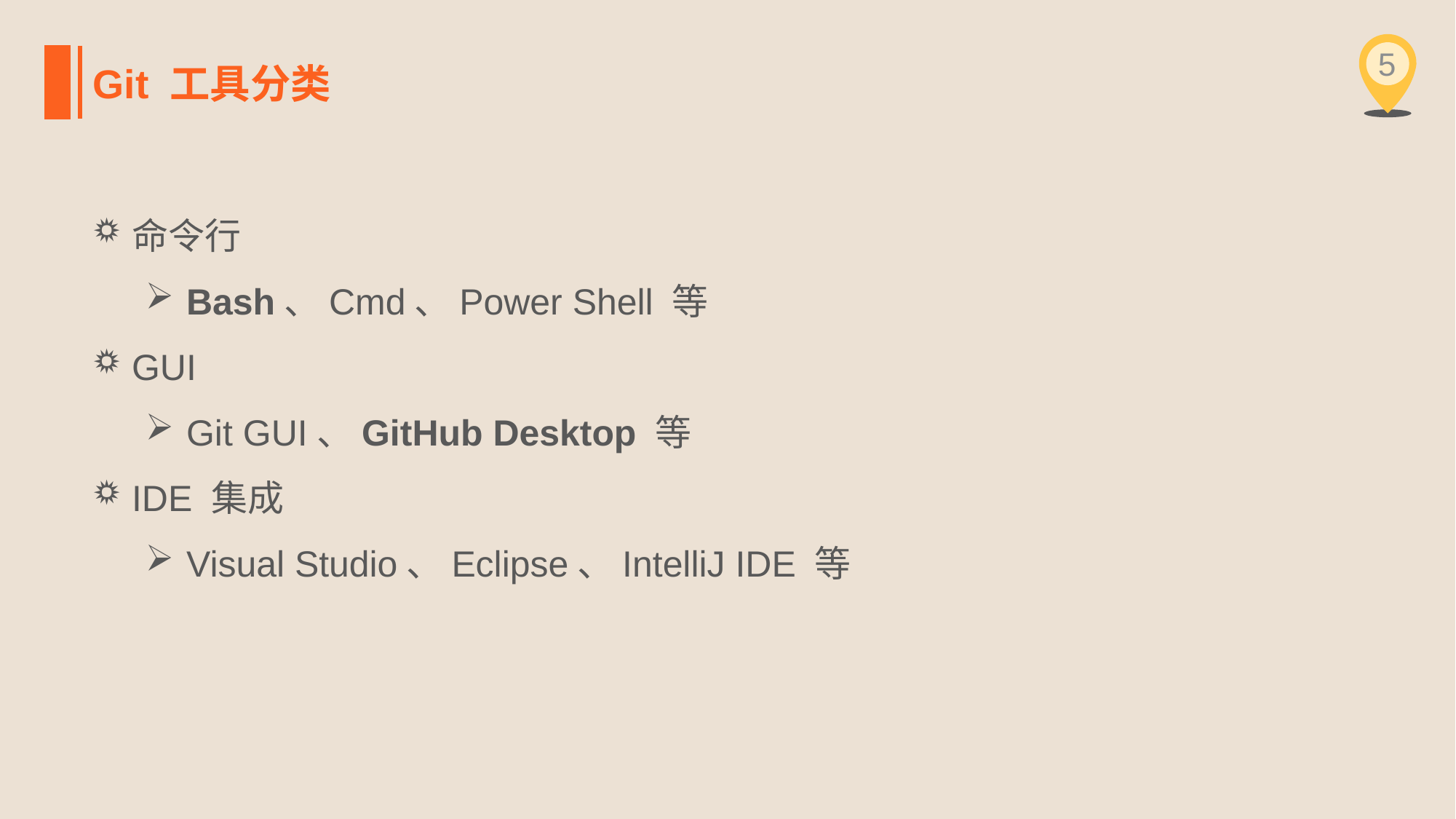

5

Git 工具分类
命令行
Bash、Cmd、Power Shell 等
GUI
Git GUI、GitHub Desktop 等
IDE 集成
Visual Studio、Eclipse、IntelliJ IDE 等